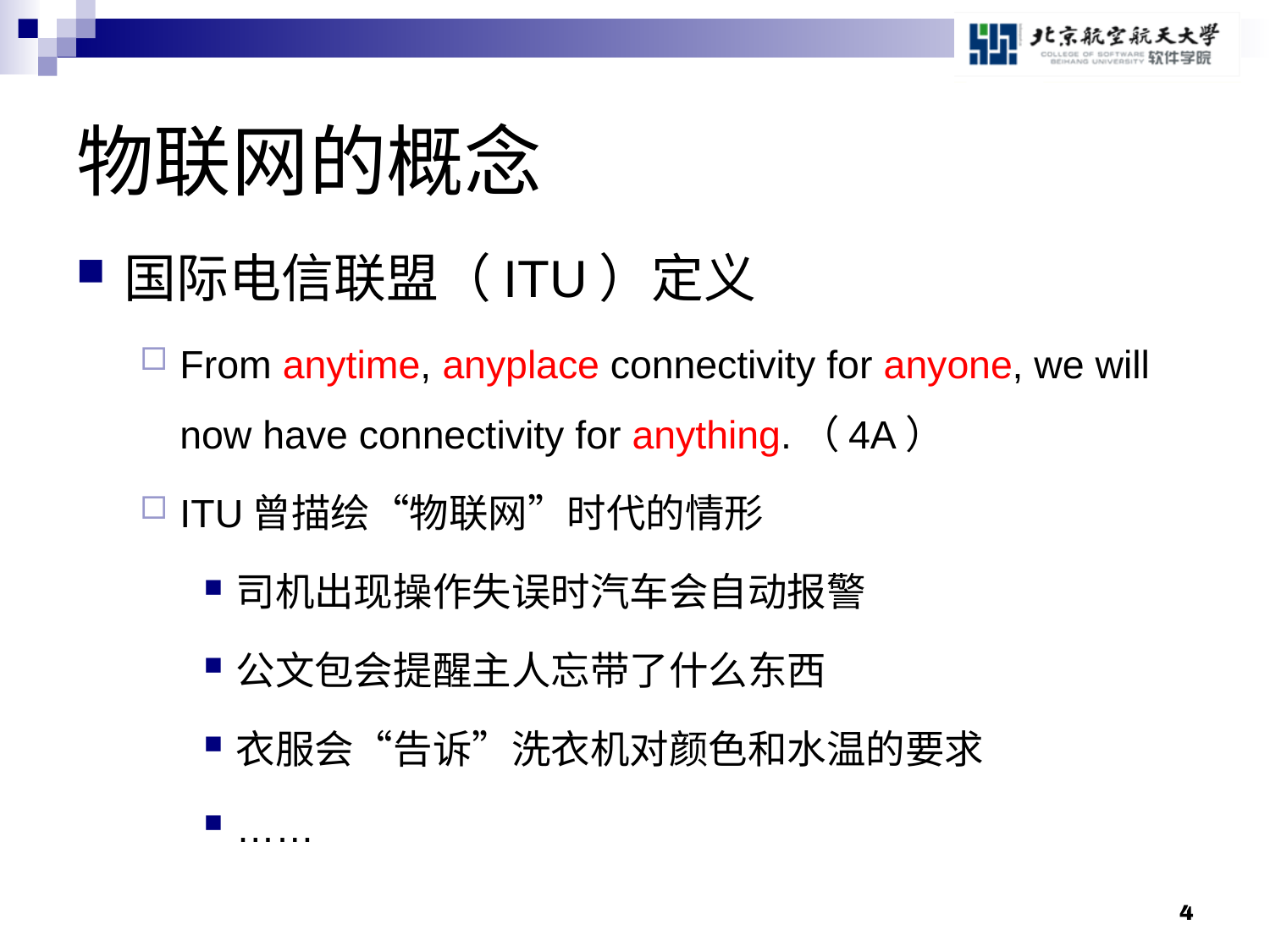

# 物联网的概念
国际电信联盟（ITU）定义
From anytime, anyplace connectivity for anyone, we will now have connectivity for anything.（4A）
ITU曾描绘“物联网”时代的情形
司机出现操作失误时汽车会自动报警
公文包会提醒主人忘带了什么东西
衣服会“告诉”洗衣机对颜色和水温的要求
……
4